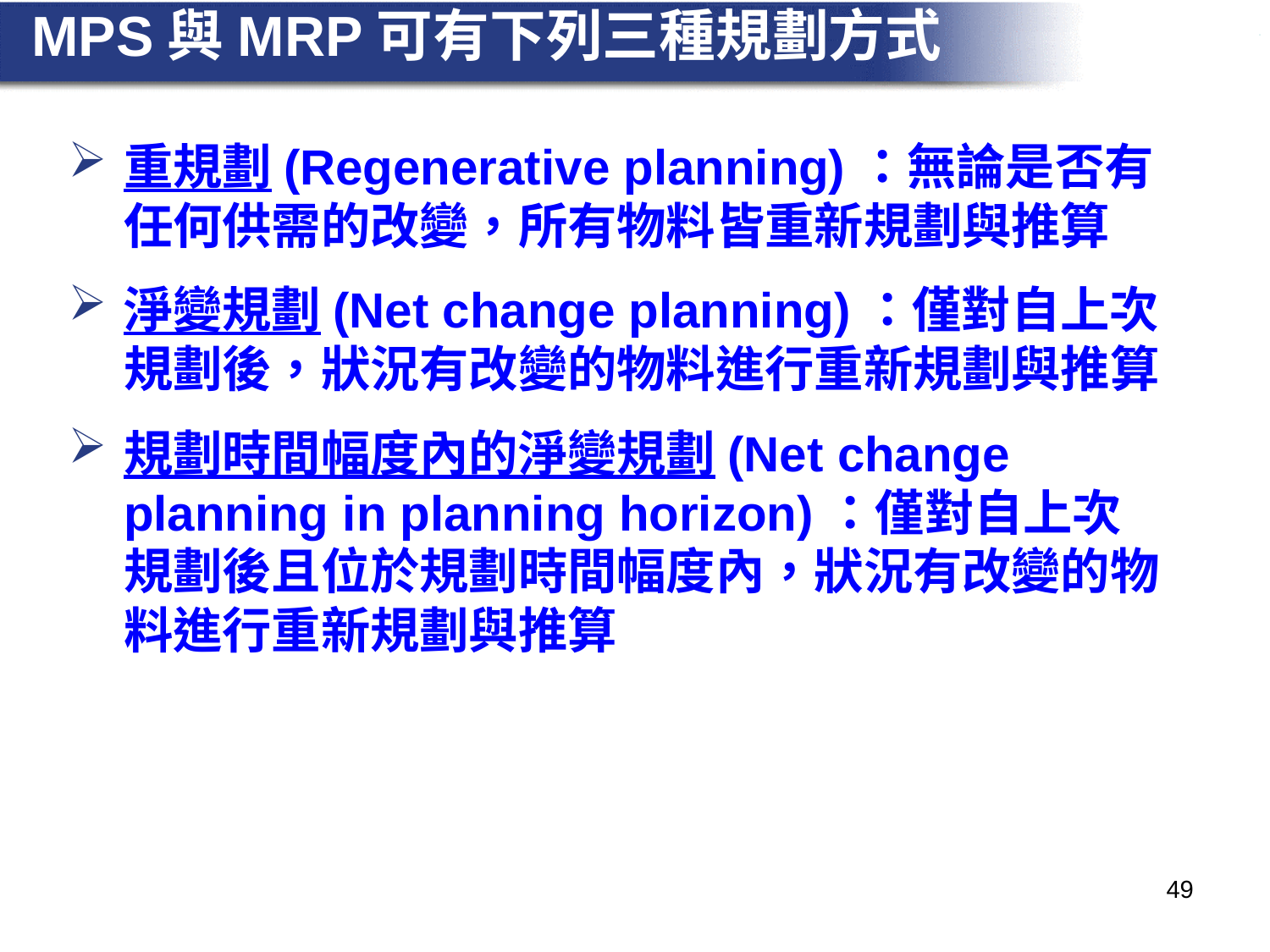

# MPS與MRP可有下列三種規劃方式
重規劃(Regenerative planning)：無論是否有任何供需的改變，所有物料皆重新規劃與推算
淨變規劃(Net change planning)：僅對自上次規劃後，狀況有改變的物料進行重新規劃與推算
規劃時間幅度內的淨變規劃(Net change planning in planning horizon)：僅對自上次規劃後且位於規劃時間幅度內，狀況有改變的物料進行重新規劃與推算
49